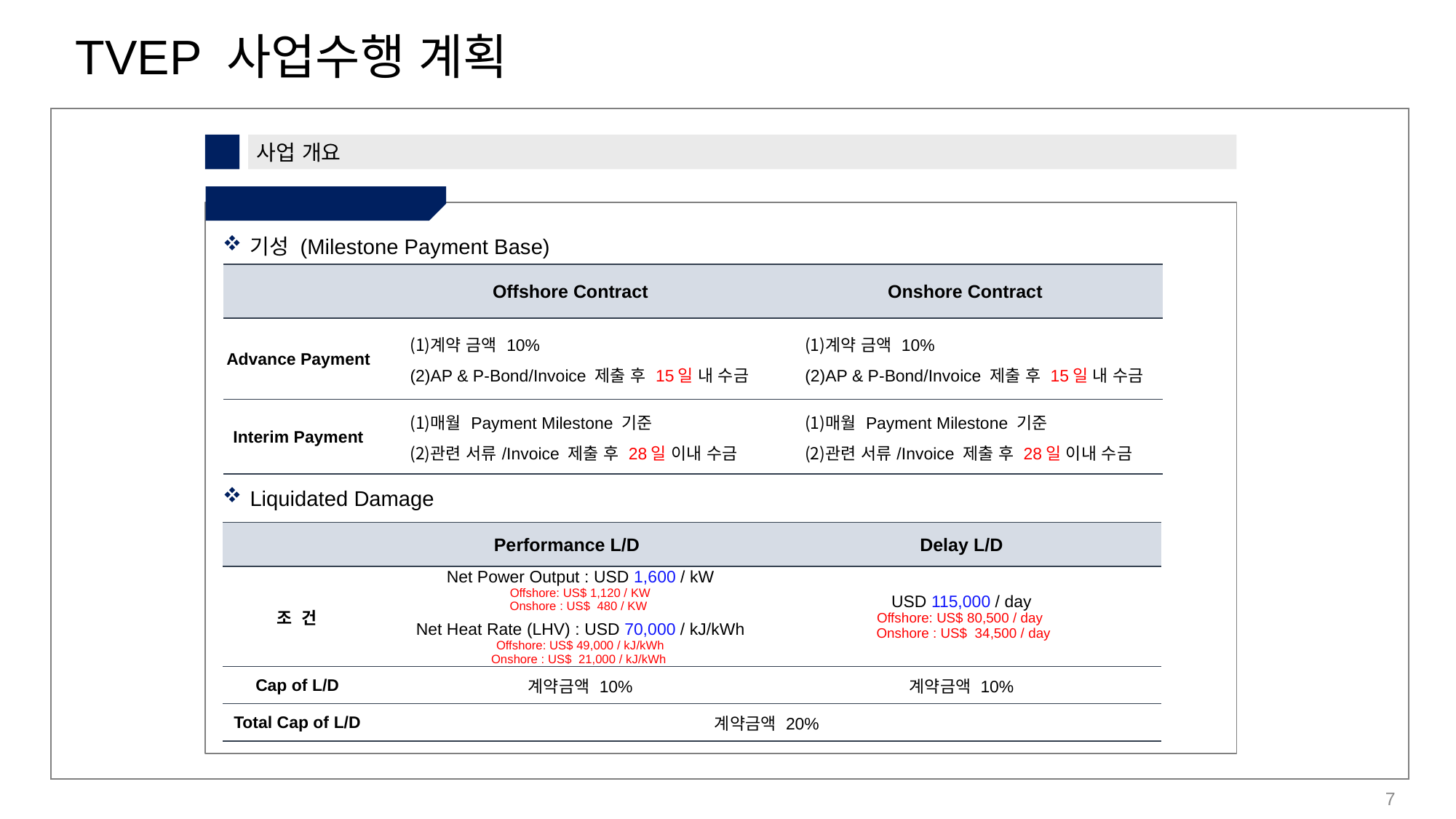

1
사업 개요
⑤ 기성 조건 및 LD 사항

기성 (Milestone Payment Base)
|  | Offshore Contract | Onshore Contract |
| --- | --- | --- |
| Advance Payment | 계약 금액 10% AP & P-Bond/Invoice 제출 후 15일 내 수금 | 계약 금액 10% AP & P-Bond/Invoice 제출 후 15일 내 수금 |
| Interim Payment | 매월 Payment Milestone 기준 관련 서류/Invoice 제출 후 28일 이내 수금 | 매월 Payment Milestone 기준 관련 서류/Invoice 제출 후 28일 이내 수금 |
Liquidated Damage
|  | Performance L/D | Delay L/D |
| --- | --- | --- |
| 조 건 | Net Power Output : USD 1,600 / kW Offshore: US$ 1,120 / KW Onshore : US$ 480 / KW Net Heat Rate (LHV) : USD 70,000 / kJ/kWh Offshore: US$ 49,000 / kJ/kWh Onshore : US$ 21,000 / kJ/kWh | USD 115,000 / day Offshore: US$ 80,500 / day Onshore : US$ 34,500 / day |
| Cap of L/D | 계약금액 10% | 계약금액 10% |
| Total Cap of L/D | 계약금액 20% |  |
7